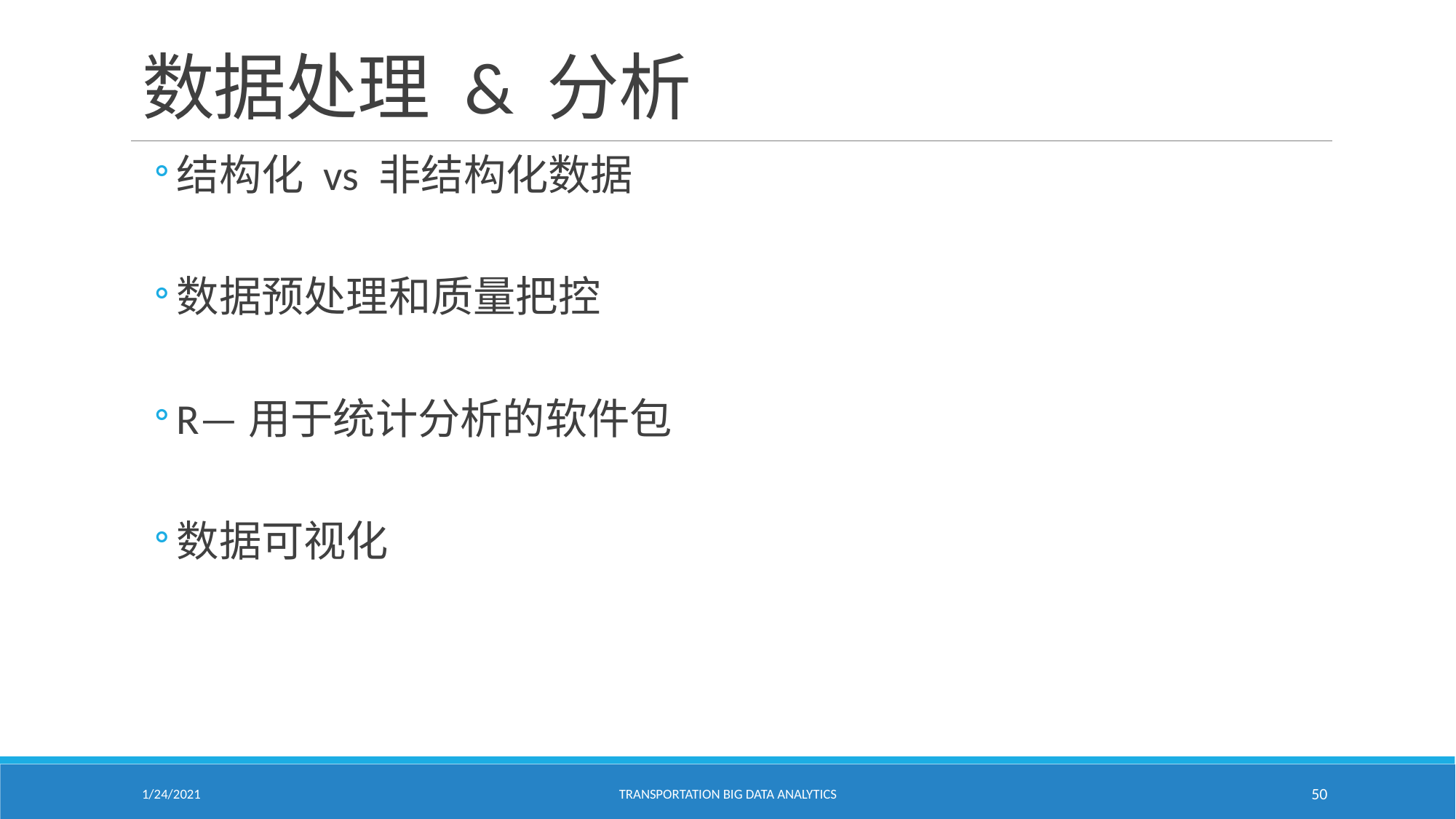

# 数据处理 & 分析
结构化 vs 非结构化数据

数据预处理和质量把控

R—用于统计分析的软件包

数据可视化
1/24/2021
Transportation Big Data Analytics
50